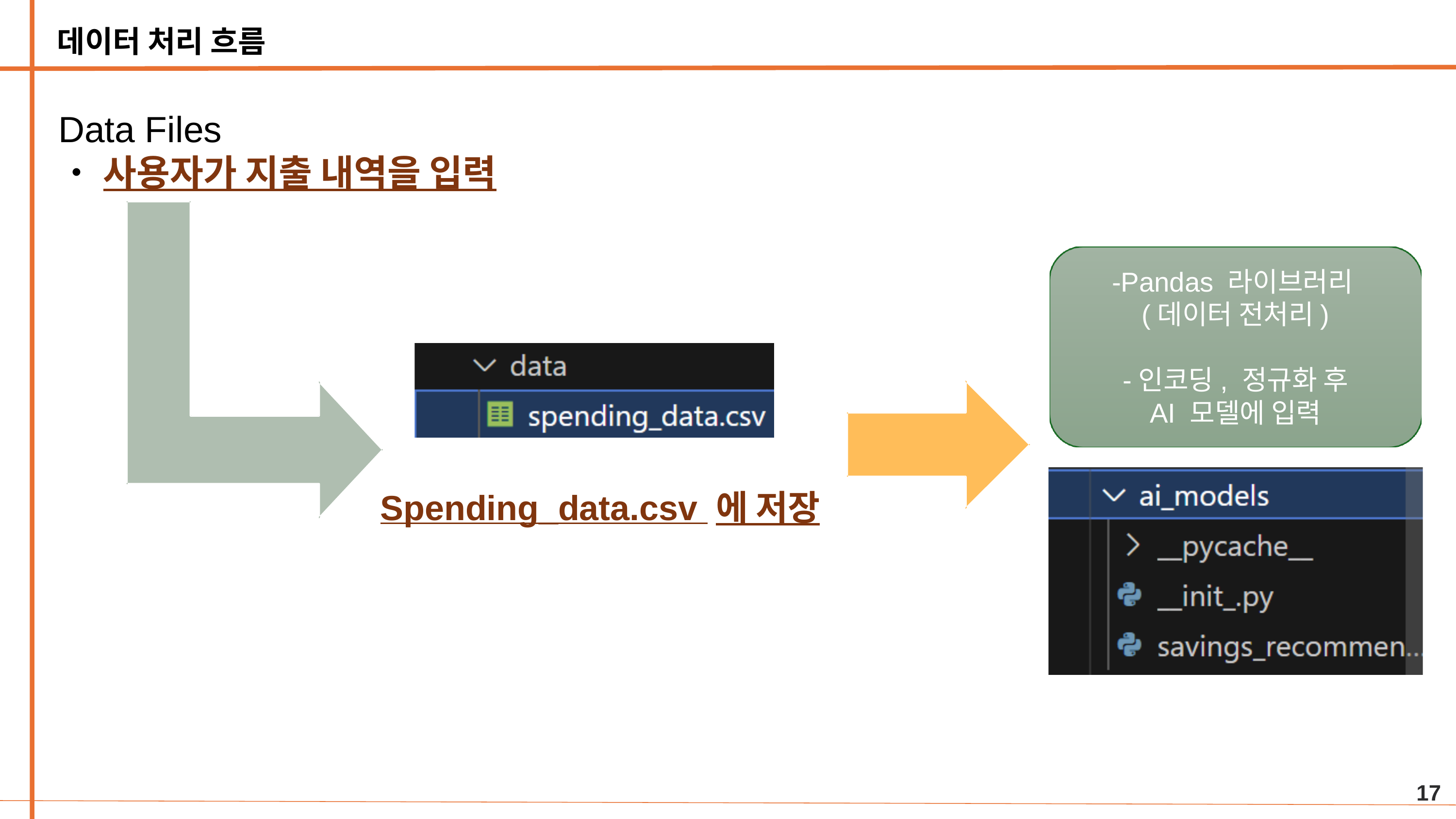

데이터 처리 흐름

Data Files
•사용자가 지출 내역을 입력

-Pandas 라이브러리
(데이터 전처리)

-인코딩, 정규화 후
AI 모델에 입력

Spending_data.csv 에 저장
17